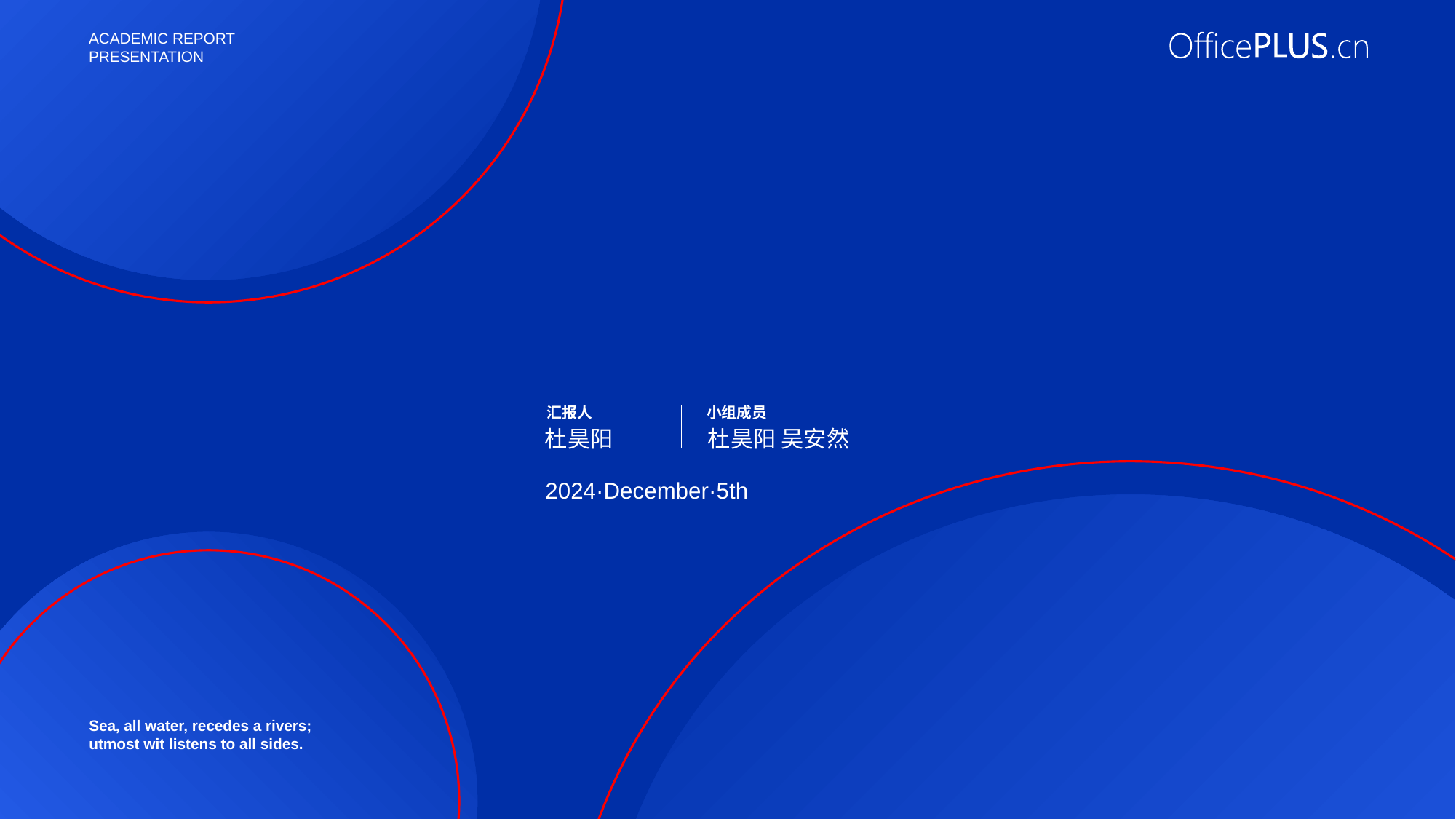

Academic report
presentation
通过米家APP实现
智能花盆
汇报人
小组成员
杜昊阳
杜昊阳 吴安然
2024·December·5th
Sea, all water, recedes a rivers;
utmost wit listens to all sides.